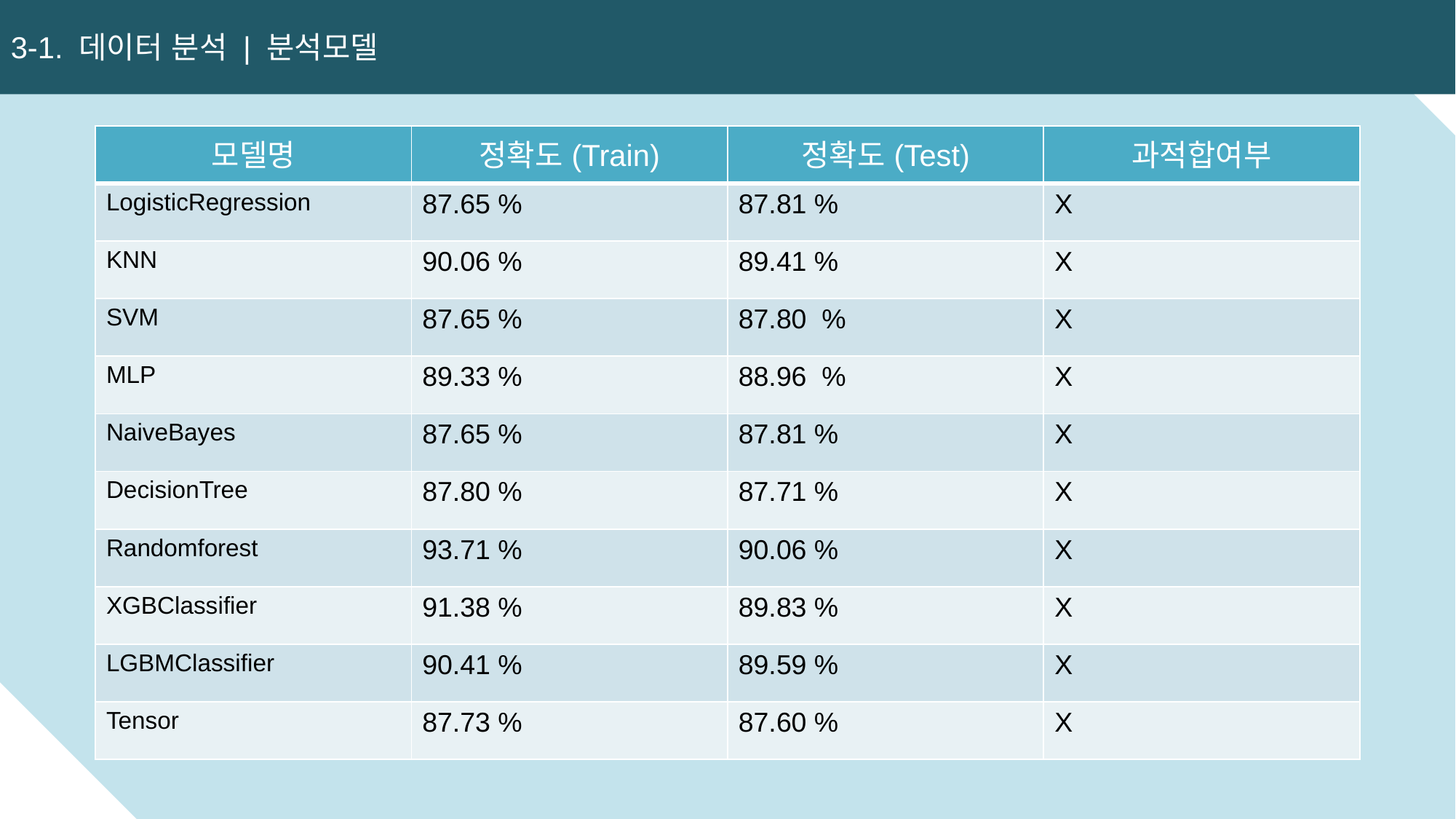

3-1. 데이터 분석 | 분석모델
22
| 모델명 | 정확도(Train) | 정확도(Test) | 과적합여부 |
| --- | --- | --- | --- |
| LogisticRegression | 87.65 % | 87.81 % | X |
| KNN | 90.06 % | 89.41 % | X |
| SVM | 87.65 % | 87.80 % | X |
| MLP | 89.33 % | 88.96 % | X |
| NaiveBayes | 87.65 % | 87.81 % | X |
| DecisionTree | 87.80 % | 87.71 % | X |
| Randomforest | 93.71 % | 90.06 % | X |
| XGBClassifier | 91.38 % | 89.83 % | X |
| LGBMClassifier | 90.41 % | 89.59 % | X |
| Tensor | 87.73 % | 87.60 % | X |